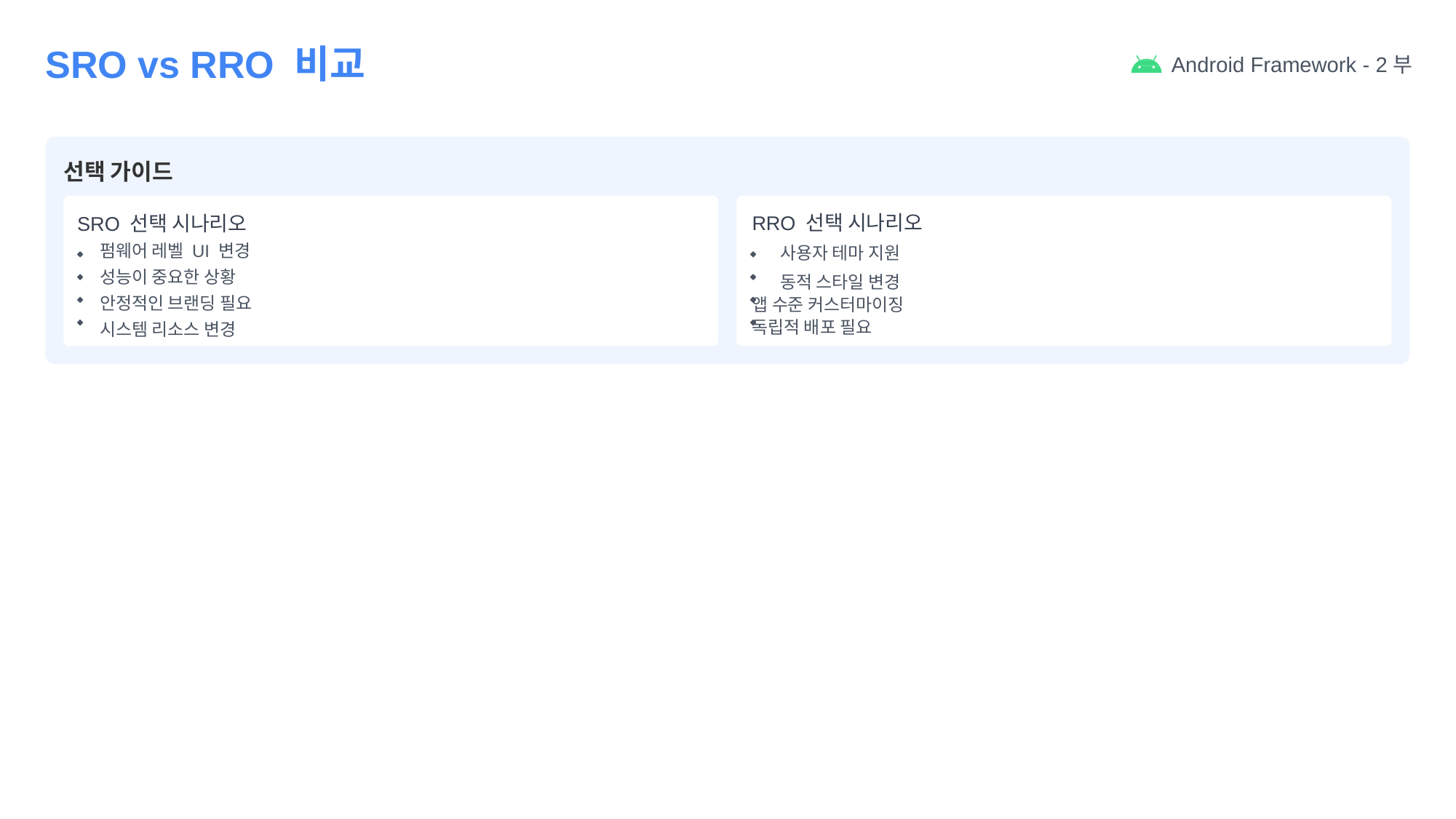

# SRO vs RRO 비교
Android Framework - 2부

선택 가이드

RRO 선택 시나리오
      사용자 테마 지원
      동적 스타일 변경
앱 수준 커스터마이징
독립적 배포 필요
SRO 선택 시나리오
펌웨어 레벨 UI 변경
성능이 중요한 상황
안정적인 브랜딩 필요
시스템 리소스 변경